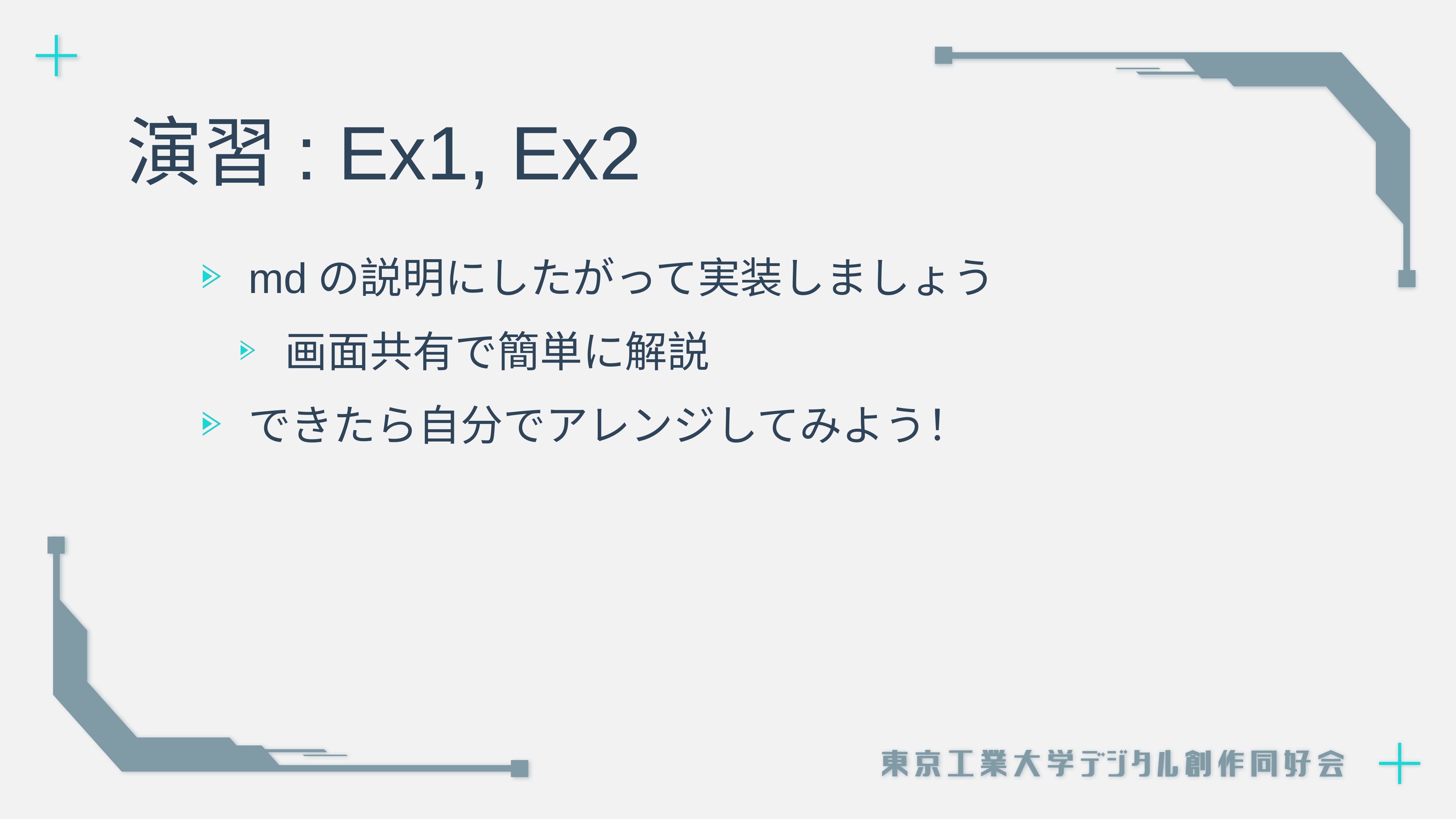

# 演習: Ex1, Ex2
mdの説明にしたがって実装しましょう
画面共有で簡単に解説
できたら自分でアレンジしてみよう！